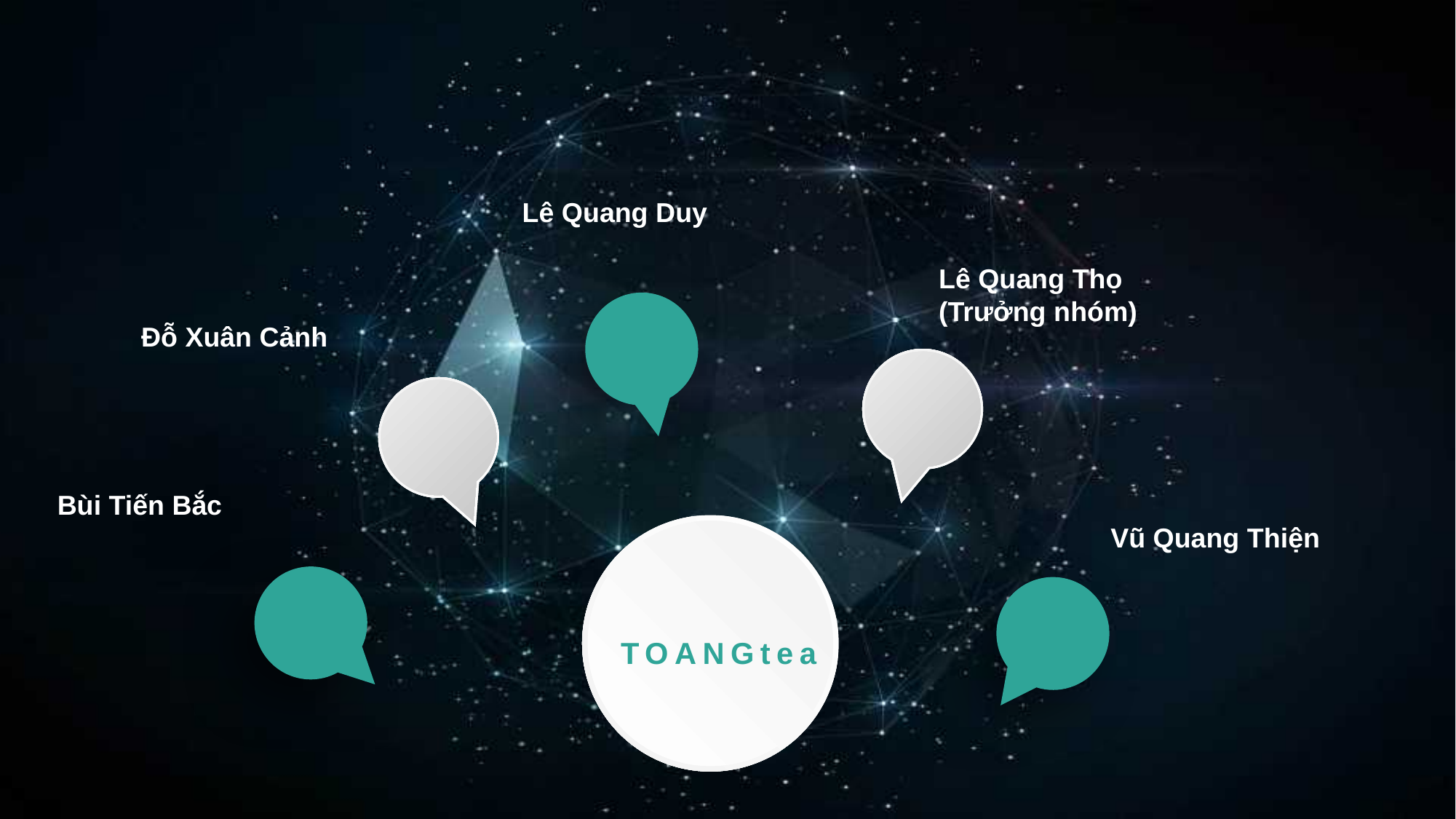

Lê Quang Duy
Lê Quang Thọ (Trưởng nhóm)

Đỗ Xuân Cảnh

Bùi Tiến Bắc

TOANGtea
Vũ Quang Thiện

延迟符